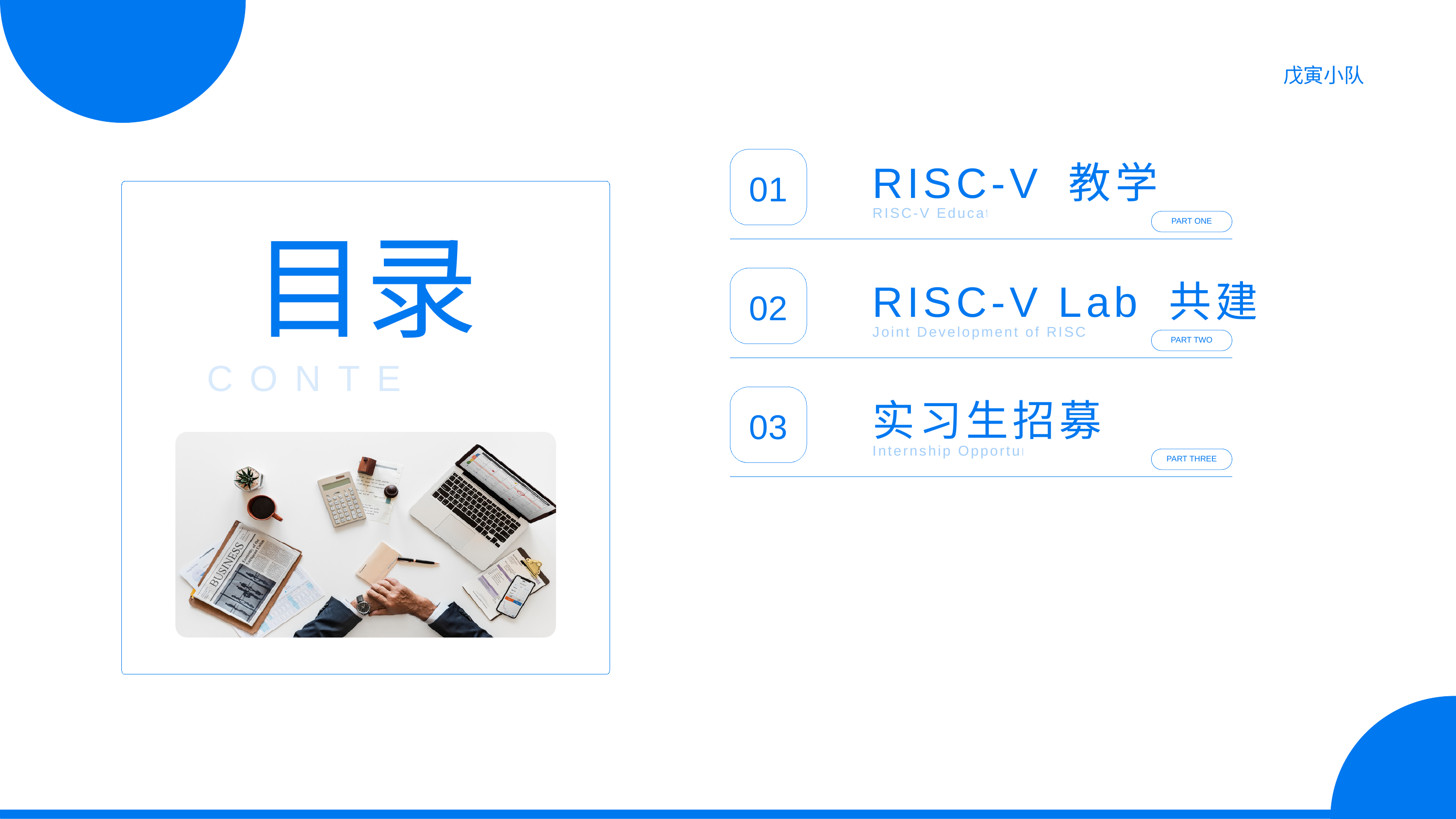

戊寅小队
RISC-V 教学

01

RISC-V Education

PART ONE
目录

RISC-V Lab 共建

02
Joint Development of RISC-V Lab

PART TWO
CONTENTS

实习生招募

03

Internship Opportunities

PART THREE